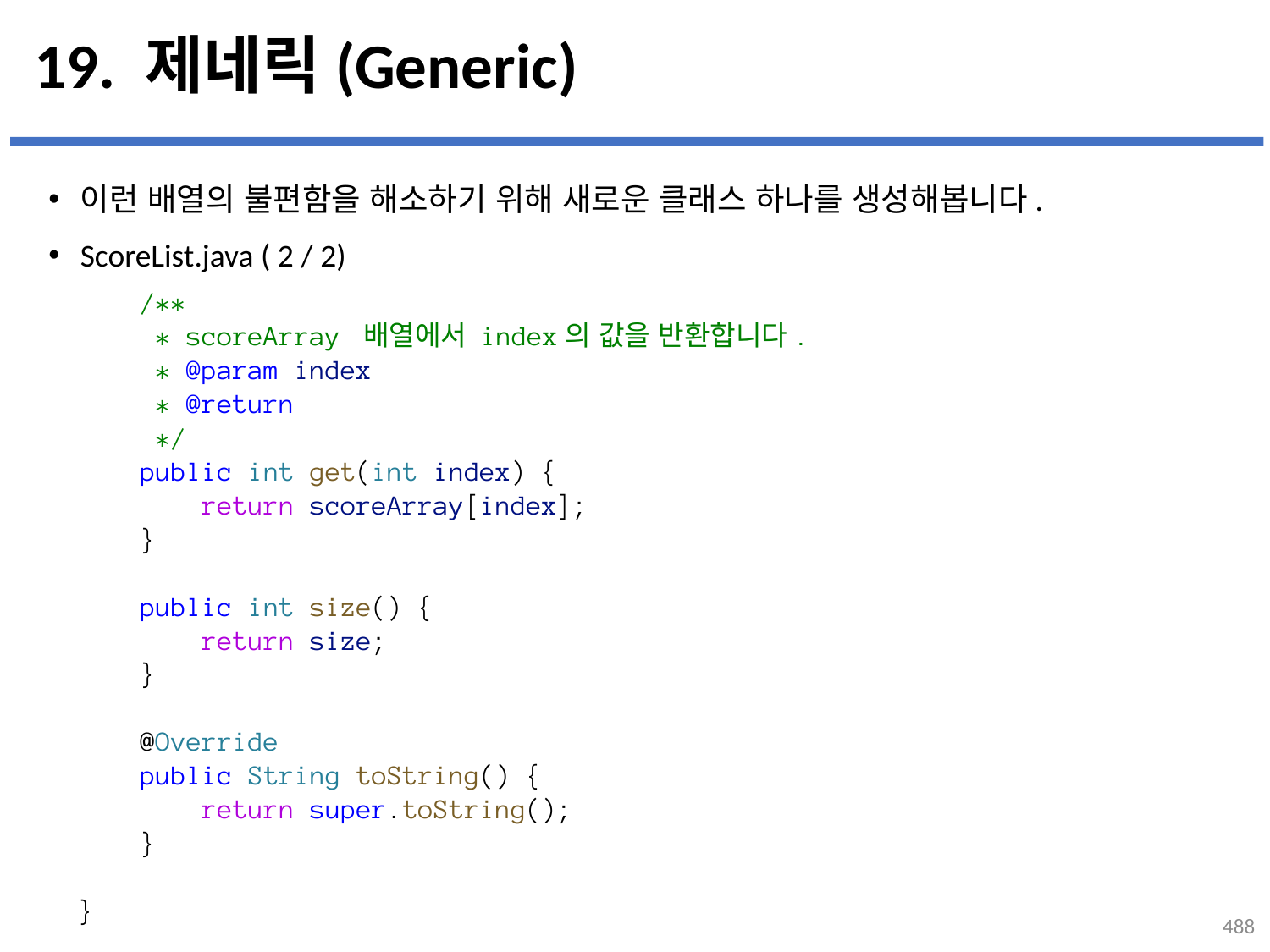

# 19. 제네릭(Generic)
이런 배열의 불편함을 해소하기 위해 새로운 클래스 하나를 생성해봅니다.
ScoreList.java ( 2 / 2)
    /**
     * scoreArray 배열에서 index의 값을 반환합니다.
     * @param index
     * @return
     */
    public int get(int index) {
        return scoreArray[index];
    }

    public int size() {
        return size;
    }
    @Override
    public String toString() {
        return super.toString();
    }
}
...

설명
488